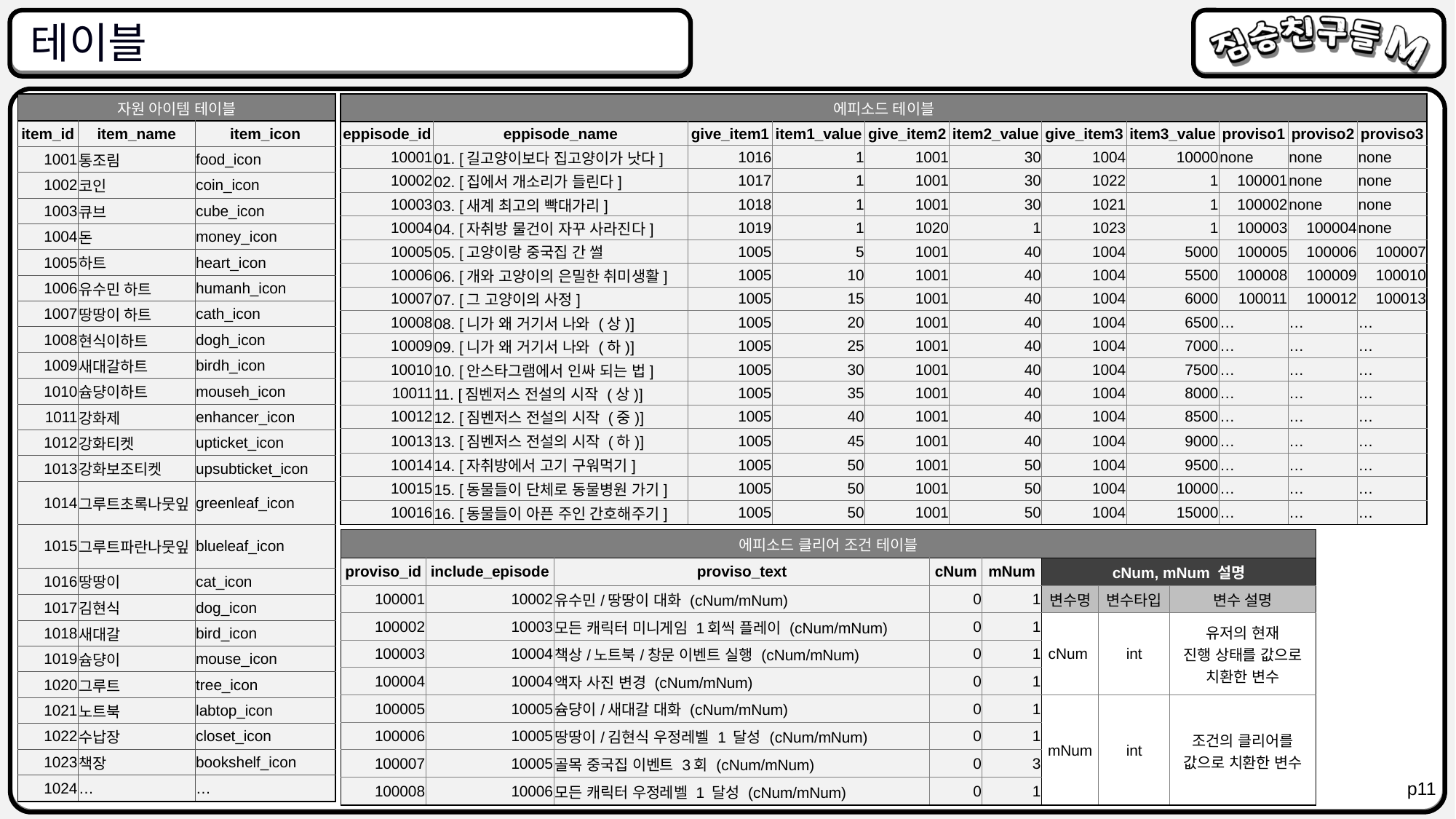

# 테이블
| 자원 아이템 테이블 |  |  |
| --- | --- | --- |
| item\_id | item\_name | item\_icon |
| 1001 | 통조림 | food\_icon |
| 1002 | 코인 | coin\_icon |
| 1003 | 큐브 | cube\_icon |
| 1004 | 돈 | money\_icon |
| 1005 | 하트 | heart\_icon |
| 1006 | 유수민 하트 | humanh\_icon |
| 1007 | 땅땅이 하트 | cath\_icon |
| 1008 | 현식이하트 | dogh\_icon |
| 1009 | 새대갈하트 | birdh\_icon |
| 1010 | 슘댱이하트 | mouseh\_icon |
| 1011 | 강화제 | enhancer\_icon |
| 1012 | 강화티켓 | upticket\_icon |
| 1013 | 강화보조티켓 | upsubticket\_icon |
| 1014 | 그루트초록나뭇잎 | greenleaf\_icon |
| 1015 | 그루트파란나뭇잎 | blueleaf\_icon |
| 1016 | 땅땅이 | cat\_icon |
| 1017 | 김현식 | dog\_icon |
| 1018 | 새대갈 | bird\_icon |
| 1019 | 슘댱이 | mouse\_icon |
| 1020 | 그루트 | tree\_icon |
| 1021 | 노트북 | labtop\_icon |
| 1022 | 수납장 | closet\_icon |
| 1023 | 책장 | bookshelf\_icon |
| 1024 | … | … |
| 에피소드 테이블 |  |  |  |  |  |  |  |  |  |  |
| --- | --- | --- | --- | --- | --- | --- | --- | --- | --- | --- |
| eppisode\_id | eppisode\_name | give\_item1 | item1\_value | give\_item2 | item2\_value | give\_item3 | item3\_value | proviso1 | proviso2 | proviso3 |
| 10001 | 01. [길고양이보다 집고양이가 낫다] | 1016 | 1 | 1001 | 30 | 1004 | 10000 | none | none | none |
| 10002 | 02. [집에서 개소리가 들린다] | 1017 | 1 | 1001 | 30 | 1022 | 1 | 100001 | none | none |
| 10003 | 03. [새계 최고의 빡대가리] | 1018 | 1 | 1001 | 30 | 1021 | 1 | 100002 | none | none |
| 10004 | 04. [자취방 물건이 자꾸 사라진다] | 1019 | 1 | 1020 | 1 | 1023 | 1 | 100003 | 100004 | none |
| 10005 | 05. [고양이랑 중국집 간 썰 | 1005 | 5 | 1001 | 40 | 1004 | 5000 | 100005 | 100006 | 100007 |
| 10006 | 06. [개와 고양이의 은밀한 취미생활] | 1005 | 10 | 1001 | 40 | 1004 | 5500 | 100008 | 100009 | 100010 |
| 10007 | 07. [그 고양이의 사정] | 1005 | 15 | 1001 | 40 | 1004 | 6000 | 100011 | 100012 | 100013 |
| 10008 | 08. [니가 왜 거기서 나와 (상)] | 1005 | 20 | 1001 | 40 | 1004 | 6500 | … | … | … |
| 10009 | 09. [니가 왜 거기서 나와 (하)] | 1005 | 25 | 1001 | 40 | 1004 | 7000 | … | … | … |
| 10010 | 10. [안스타그램에서 인싸 되는 법] | 1005 | 30 | 1001 | 40 | 1004 | 7500 | … | … | … |
| 10011 | 11. [짐벤저스 전설의 시작 (상)] | 1005 | 35 | 1001 | 40 | 1004 | 8000 | … | … | … |
| 10012 | 12. [짐벤저스 전설의 시작 (중)] | 1005 | 40 | 1001 | 40 | 1004 | 8500 | … | … | … |
| 10013 | 13. [짐벤저스 전설의 시작 (하)] | 1005 | 45 | 1001 | 40 | 1004 | 9000 | … | … | … |
| 10014 | 14. [자취방에서 고기 구워먹기] | 1005 | 50 | 1001 | 50 | 1004 | 9500 | … | … | … |
| 10015 | 15. [동물들이 단체로 동물병원 가기] | 1005 | 50 | 1001 | 50 | 1004 | 10000 | … | … | … |
| 10016 | 16. [동물들이 아픈 주인 간호해주기] | 1005 | 50 | 1001 | 50 | 1004 | 15000 | … | … | … |
| 에피소드 클리어 조건 테이블 |  |  |  |  |  |  |  |
| --- | --- | --- | --- | --- | --- | --- | --- |
| proviso\_id | include\_episode | proviso\_text | cNum | mNum | cNum, mNum 설명 |  |  |
| 100001 | 10002 | 유수민/땅땅이 대화 (cNum/mNum) | 0 | 1 | 변수명 | 변수타입 | 변수 설명 |
| 100002 | 10003 | 모든 캐릭터 미니게임 1회씩 플레이 (cNum/mNum) | 0 | 1 | cNum | int | 유저의 현재 진행 상태를 값으로 치환한 변수 |
| 100003 | 10004 | 책상/노트북/창문 이벤트 실행 (cNum/mNum) | 0 | 1 |  |  |  |
| 100004 | 10004 | 액자 사진 변경 (cNum/mNum) | 0 | 1 |  |  |  |
| 100005 | 10005 | 슘댱이/새대갈 대화 (cNum/mNum) | 0 | 1 | mNum | int | 조건의 클리어를 값으로 치환한 변수 |
| 100006 | 10005 | 땅땅이/김현식 우정레벨 1 달성 (cNum/mNum) | 0 | 1 |  |  |  |
| 100007 | 10005 | 골목 중국집 이벤트 3회 (cNum/mNum) | 0 | 3 |  |  |  |
| 100008 | 10006 | 모든 캐릭터 우정레벨 1 달성 (cNum/mNum) | 0 | 1 |  |  |  |